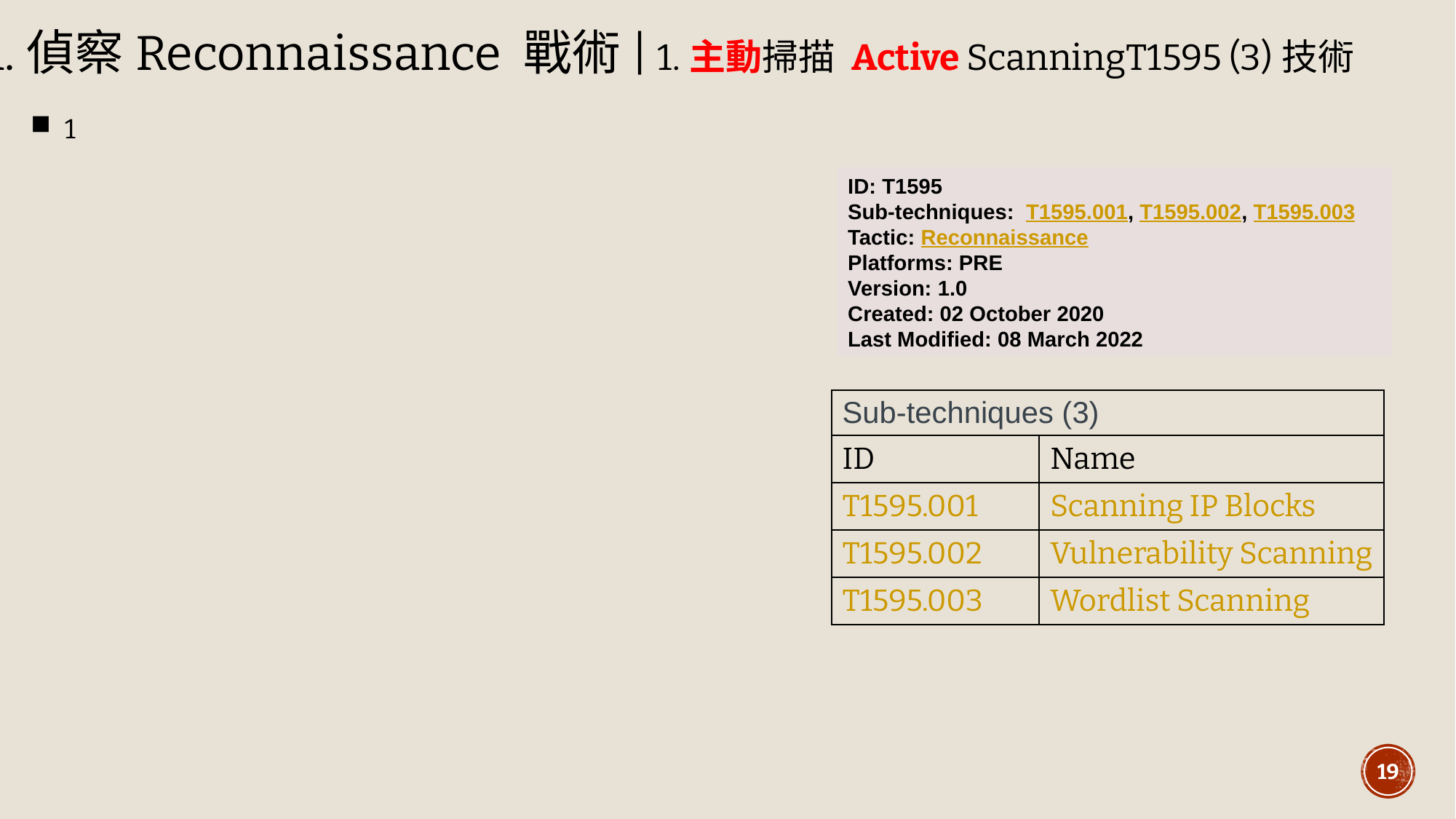

1.偵察Reconnaissance 戰術| 1.主動掃描 Active ScanningT1595 (3)技術
1
ID: T1595
Sub-techniques:  T1595.001, T1595.002, T1595.003
Tactic: Reconnaissance
Platforms: PRE
Version: 1.0
Created: 02 October 2020
Last Modified: 08 March 2022
| Sub-techniques (3) |  |
| --- | --- |
| ID | Name |
| T1595.001 | Scanning IP Blocks |
| T1595.002 | Vulnerability Scanning |
| T1595.003 | Wordlist Scanning |
19